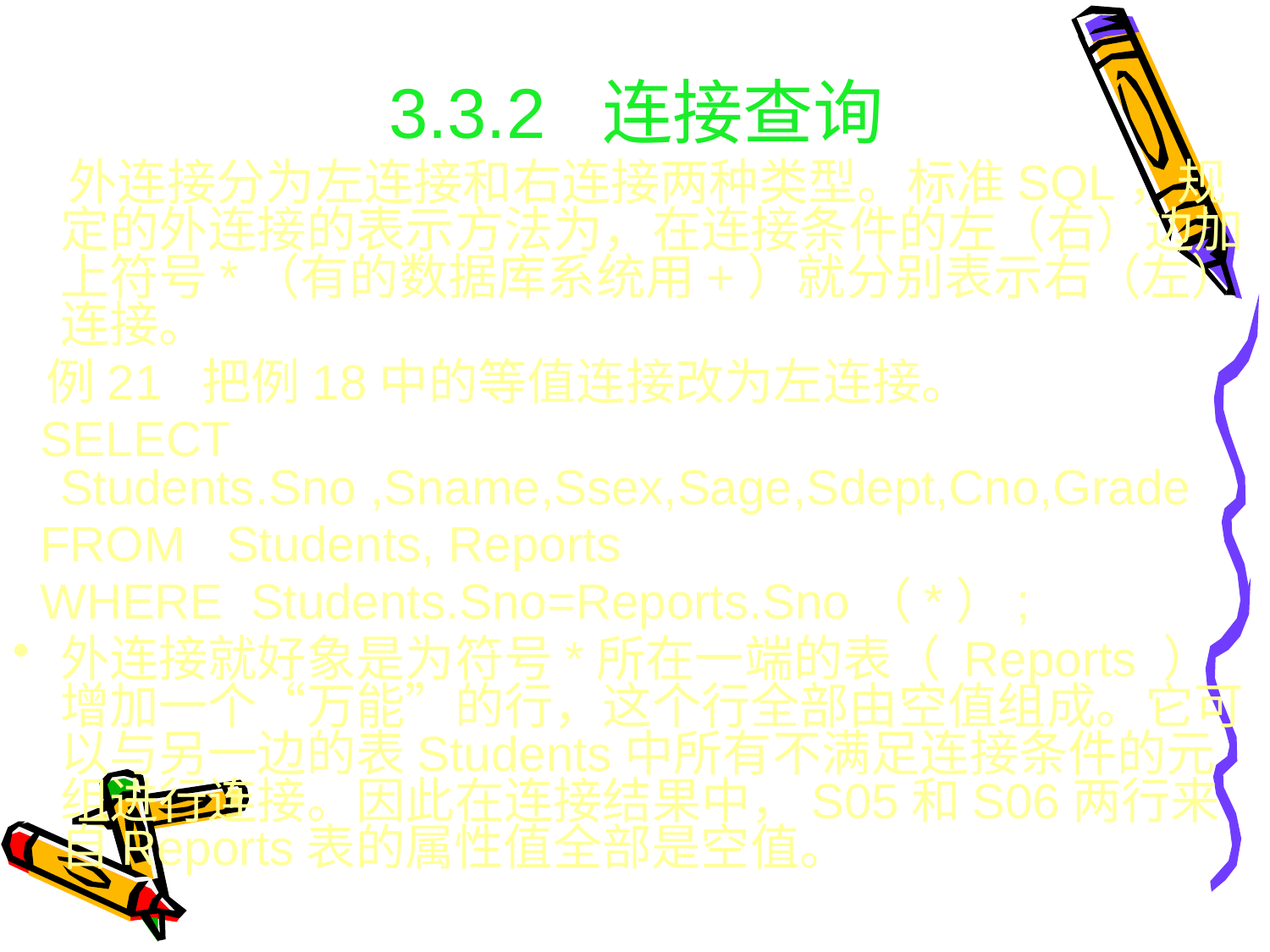

# 3.3.2  连接查询
    外连接分为左连接和右连接两种类型。标准SQL，规定的外连接的表示方法为，在连接条件的左（右）边加上符号*（有的数据库系统用+）就分别表示右（左）连接。
  例21  把例18中的等值连接改为左连接。
  SELECT     Students.Sno ,Sname,Ssex,Sage,Sdept,Cno,Grade
  FROM   Students, Reports
  WHERE  Students.Sno=Reports.Sno（*）;
外连接就好象是为符号*所在一端的表（ Reports ）增加一个“万能”的行，这个行全部由空值组成。它可以与另一边的表Students中所有不满足连接条件的元组进行连接。因此在连接结果中，S05和S06两行来自Reports表的属性值全部是空值。